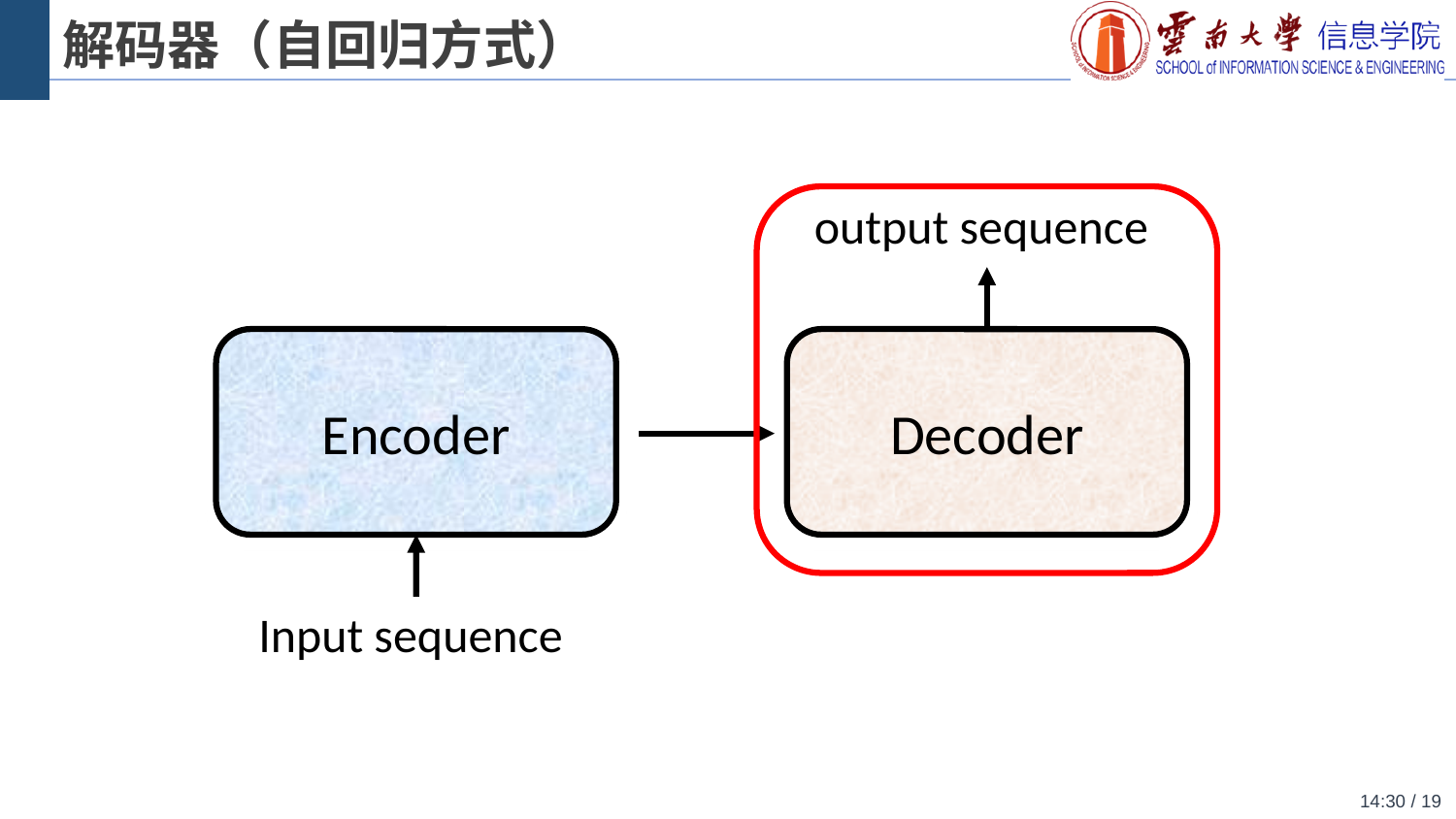

# 解码器（自回归方式）

output sequence
Decoder
Encoder
Input sequence